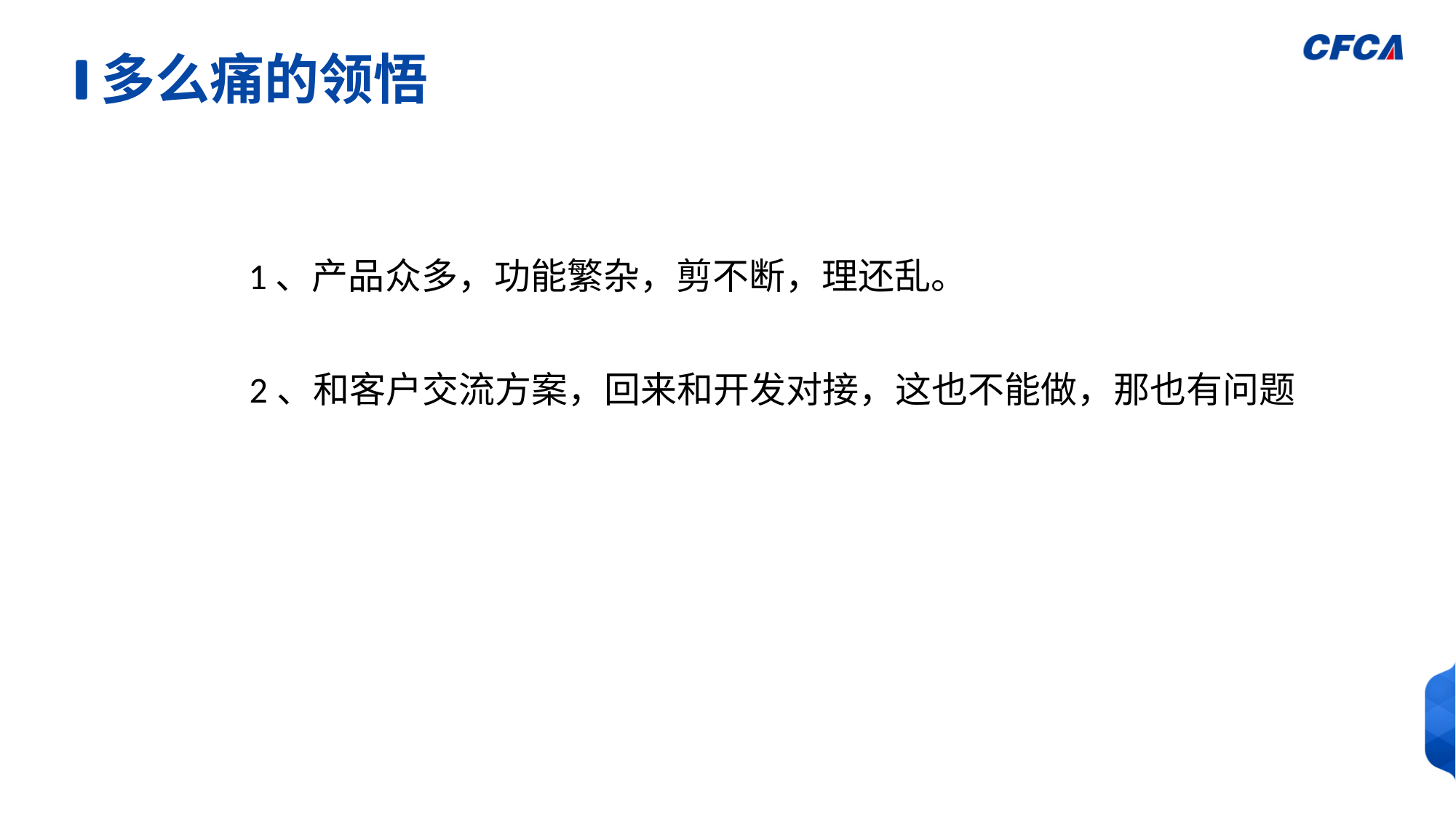

# 多么痛的领悟
1、产品众多，功能繁杂，剪不断，理还乱。
2、和客户交流方案，回来和开发对接，这也不能做，那也有问题